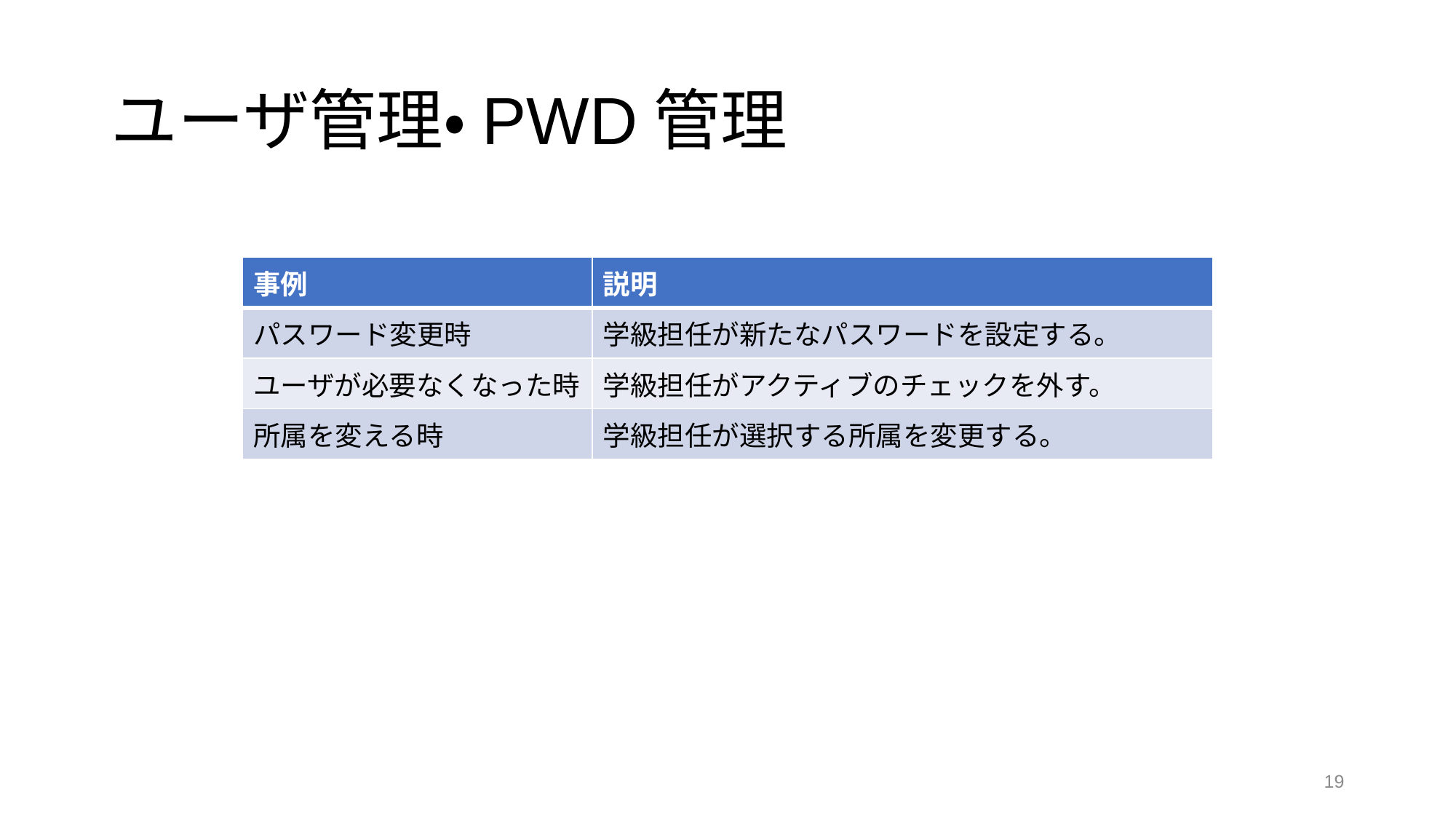

# ユーザ管理・PWD管理
| 事例 | 説明 |
| --- | --- |
| パスワード変更時 | 学級担任が新たなパスワードを設定する。 |
| ユーザが必要なくなった時 | 学級担任がアクティブのチェックを外す。 |
| 所属を変える時 | 学級担任が選択する所属を変更する。 |
19